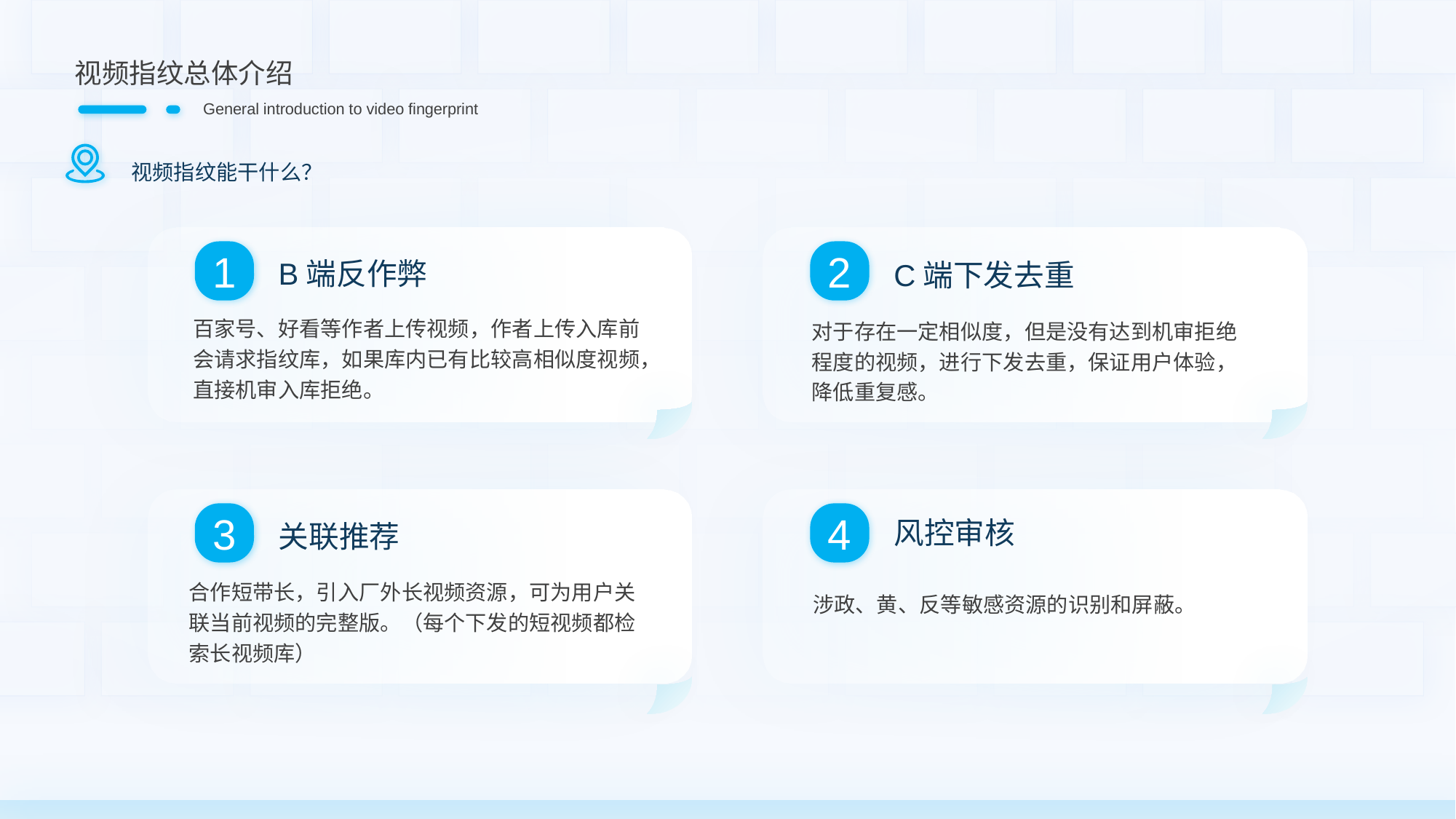

视频指纹总体介绍
General introduction to video fingerprint

视频指纹能干什么？

1
2
B端反作弊
C端下发去重
百家号、好看等作者上传视频，作者上传入库前会请求指纹库，如果库内已有比较高相似度视频，直接机审入库拒绝。

对于存在一定相似度，但是没有达到机审拒绝程度的视频，进行下发去重，保证用户体验，降低重复感。

3
4
风控审核
关联推荐
合作短带长，引入厂外长视频资源，可为用户关联当前视频的完整版。（每个下发的短视频都检索长视频库）

涉政、黄、反等敏感资源的识别和屏蔽。